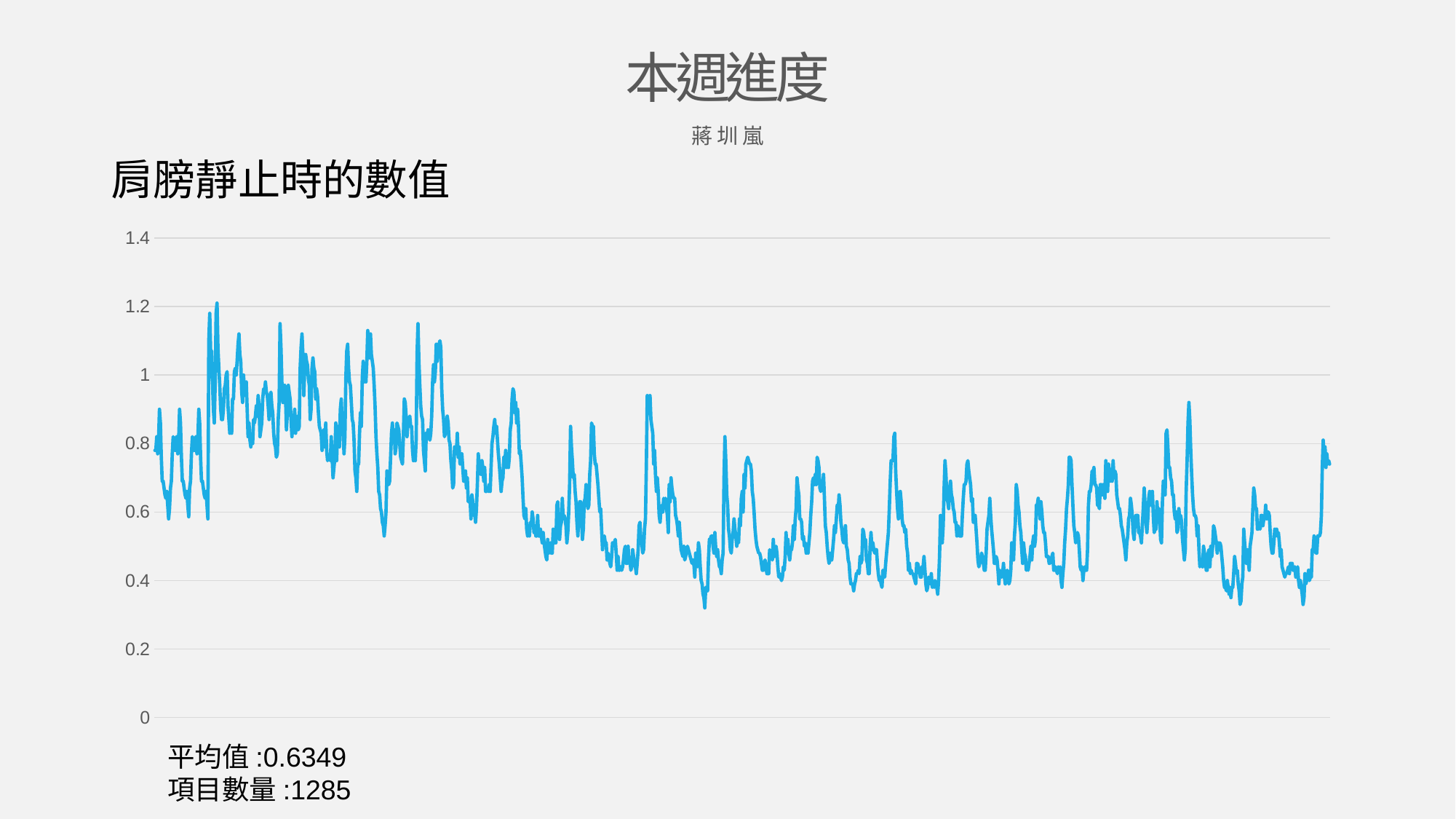

本週進度
蔣圳嵐
肩膀靜止時的數值

### Chart

| Category | 數列 1 | 數列 2 | 數列 3 |
|---|---|---|---|
| 類別 1 | 0.78 | None | None |
| 類別 2 | 0.78 | None | None |
| 類別 3 | 0.82 | None | None |
| 類別 4 | 0.77 | None | None |
平均值:0.6349
項目數量:1285